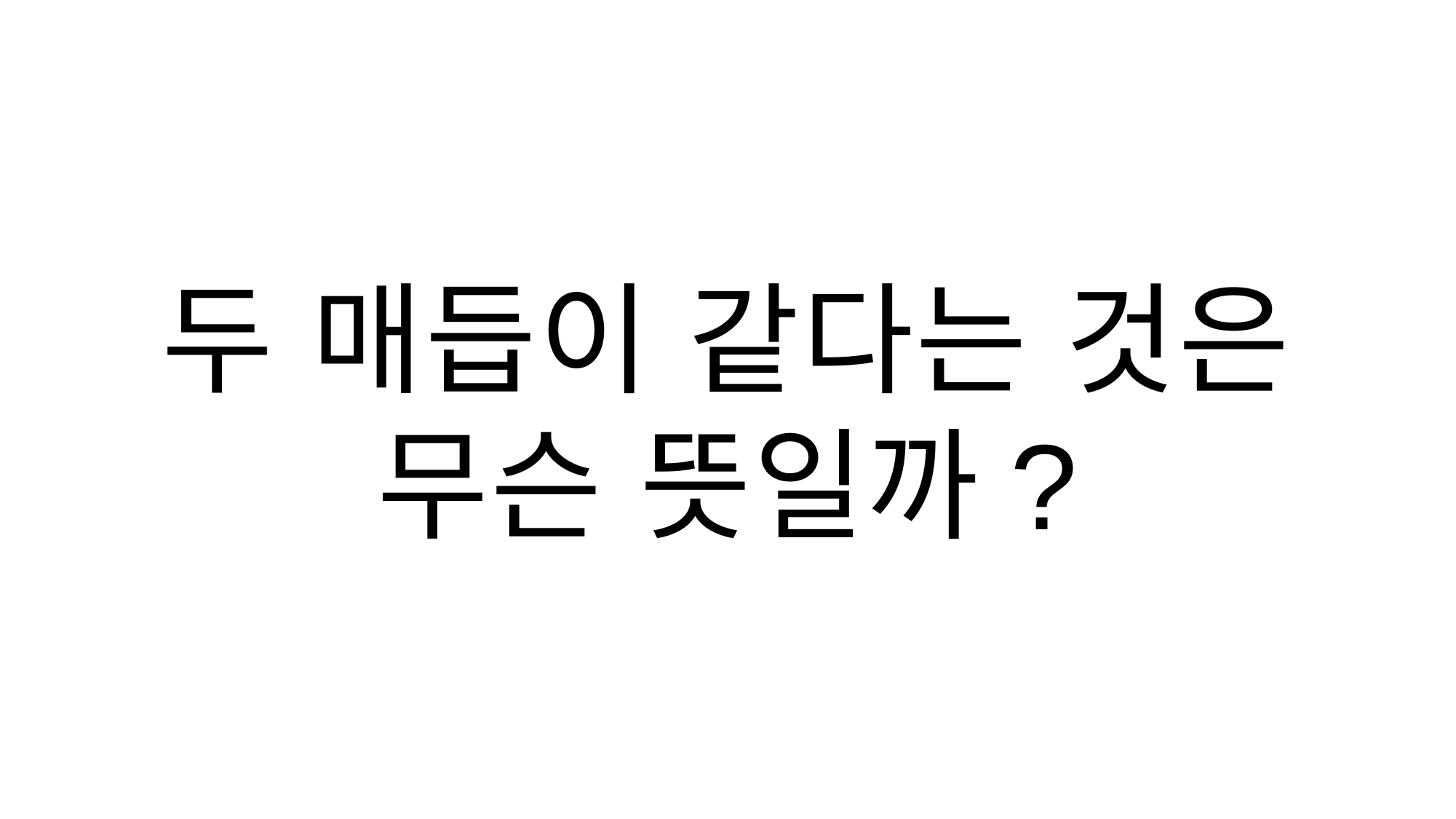

# 두 매듭이 같다는 것은 무슨 뜻일까?